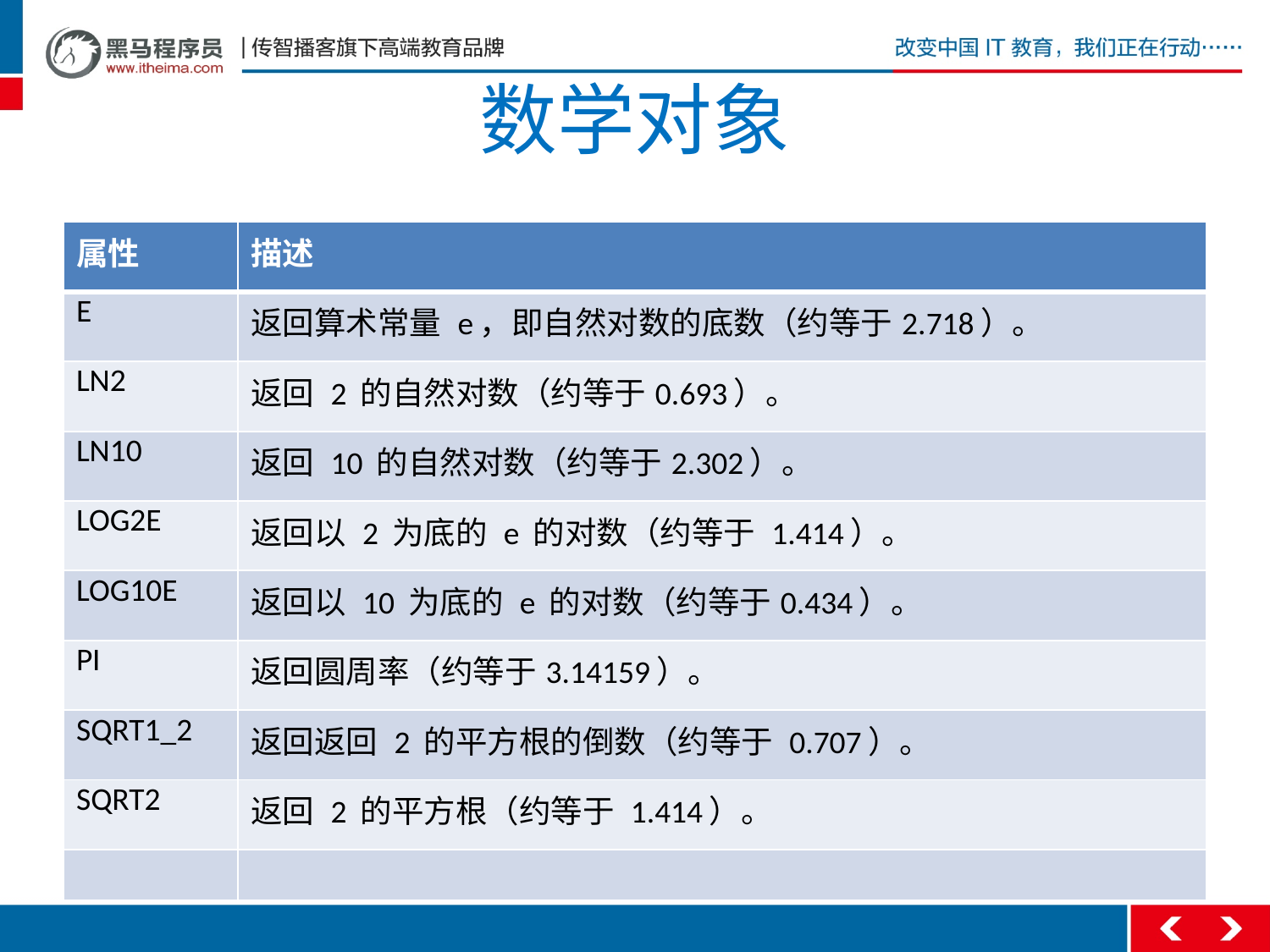

# 数学对象
| 属性 | 描述 |
| --- | --- |
| E | 返回算术常量 e，即自然对数的底数（约等于2.718）。 |
| LN2 | 返回 2 的自然对数（约等于0.693）。 |
| LN10 | 返回 10 的自然对数（约等于2.302）。 |
| LOG2E | 返回以 2 为底的 e 的对数（约等于 1.414）。 |
| LOG10E | 返回以 10 为底的 e 的对数（约等于0.434）。 |
| PI | 返回圆周率（约等于3.14159）。 |
| SQRT1\_2 | 返回返回 2 的平方根的倒数（约等于 0.707）。 |
| SQRT2 | 返回 2 的平方根（约等于 1.414）。 |
|  |  |